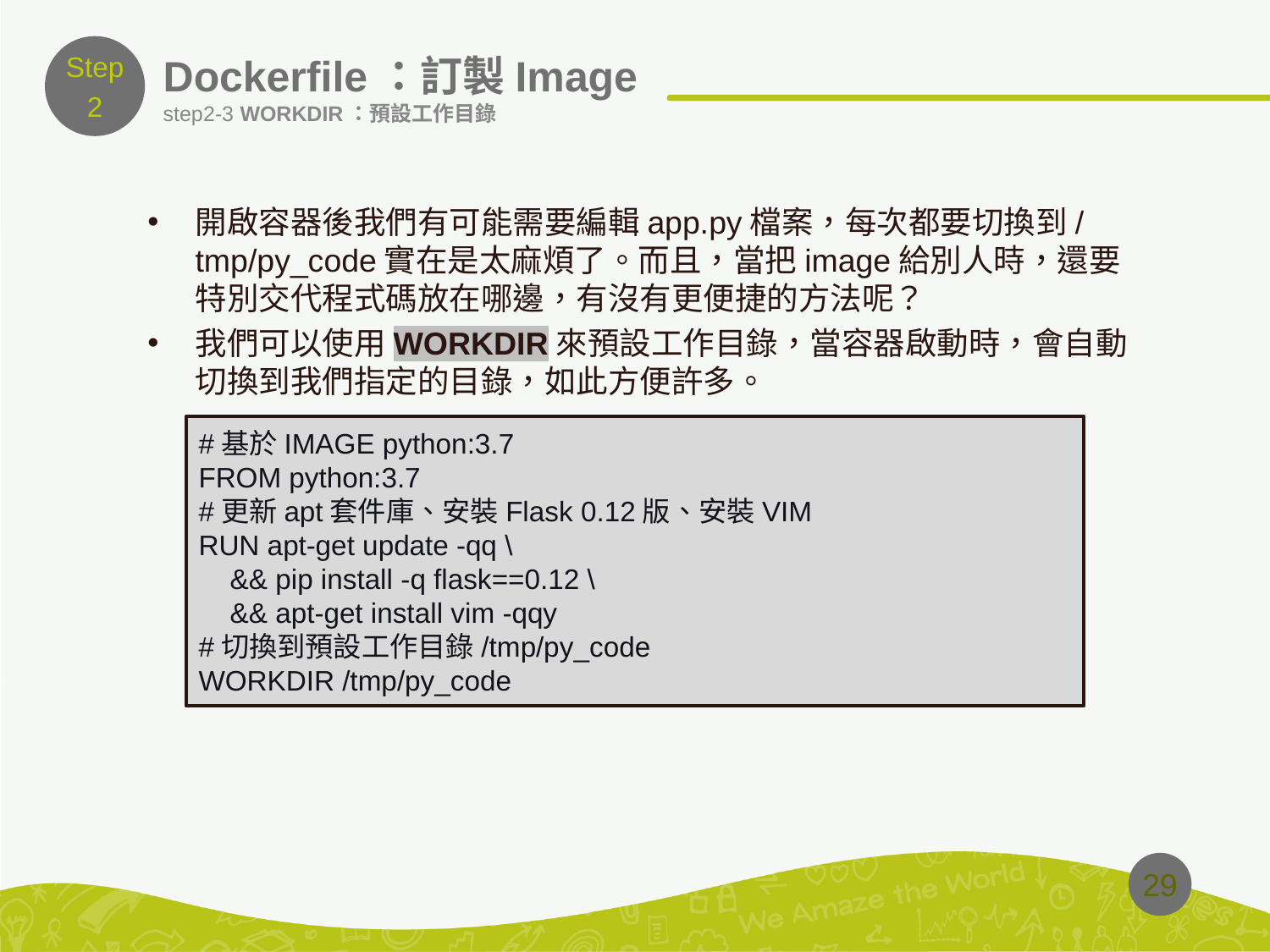

Step
2
# Dockerfile：訂製Image
step2-3 WORKDIR：預設工作目錄
開啟容器後我們有可能需要編輯app.py檔案，每次都要切換到/tmp/py_code實在是太麻煩了。而且，當把image給別人時，還要特別交代程式碼放在哪邊，有沒有更便捷的方法呢？
我們可以使用WORKDIR來預設工作目錄，當容器啟動時，會自動切換到我們指定的目錄，如此方便許多。

#基於IMAGE python:3.7
FROM python:3.7
#更新apt套件庫、安裝Flask 0.12版、安裝VIM
RUN apt-get update -qq \
    && pip install -q flask==0.12 \
    && apt-get install vim -qqy
#切換到預設工作目錄/tmp/py_code
WORKDIR /tmp/py_code
29